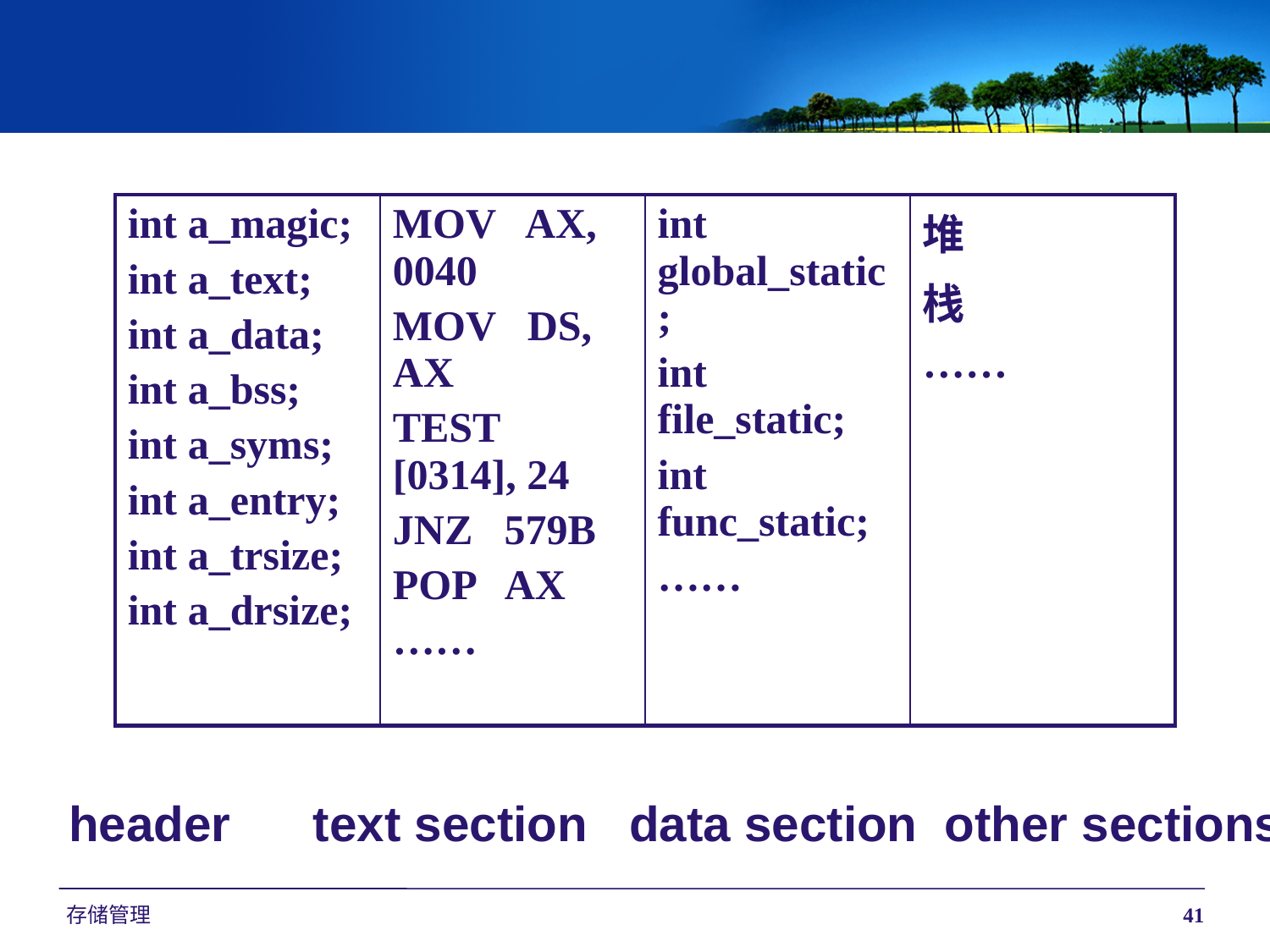

| int a\_magic; int a\_text; int a\_data; int a\_bss; int a\_syms; int a\_entry; int a\_trsize; int a\_drsize; | MOV AX, 0040 MOV DS, AX TEST [0314], 24 JNZ 579B POP AX …… | int global\_static; int file\_static; int func\_static; …… | 堆 栈 …… |
| --- | --- | --- | --- |
header      text section   data section  other sections
存储管理
41